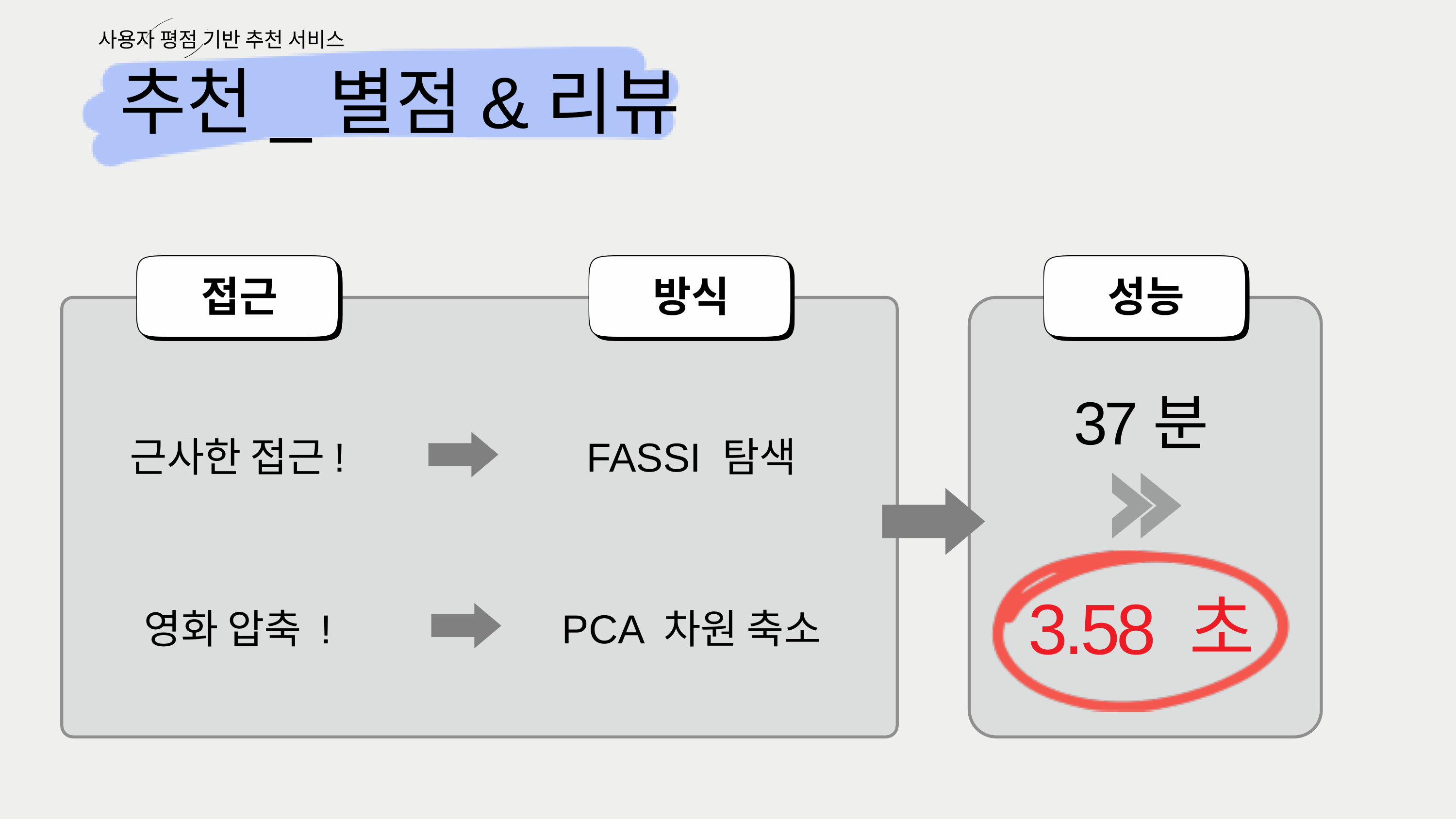

사용자 평점 기반 추천 서비스

추천_별점&리뷰

접근
근사한 접근!

영화 압축 !

방식
FASSI 탐색

PCA 차원 축소

성능

37분

3.58 초